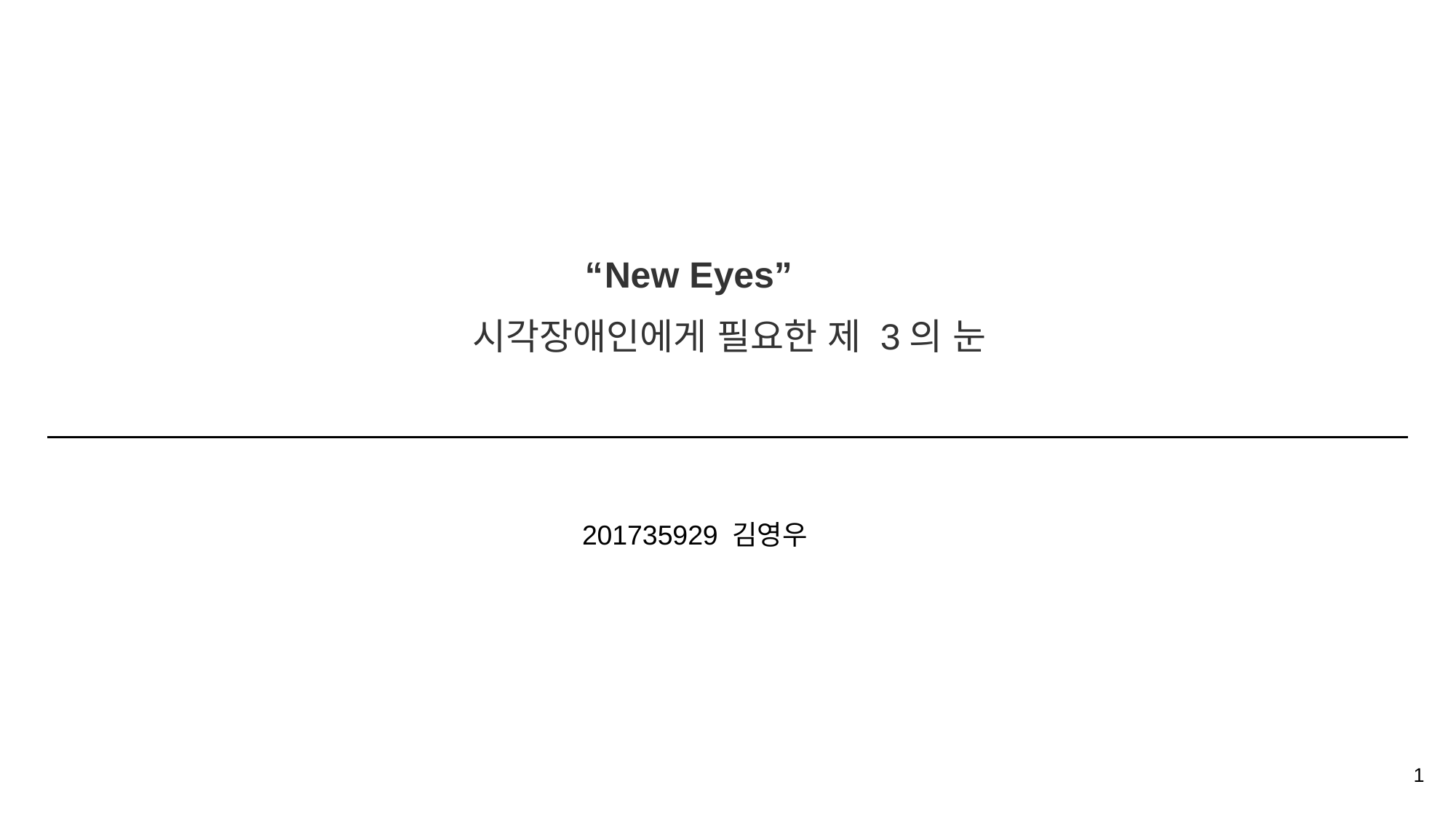

“New Eyes”
                       시각장애인에게 필요한 제 3의 눈
201735929 김영우
1